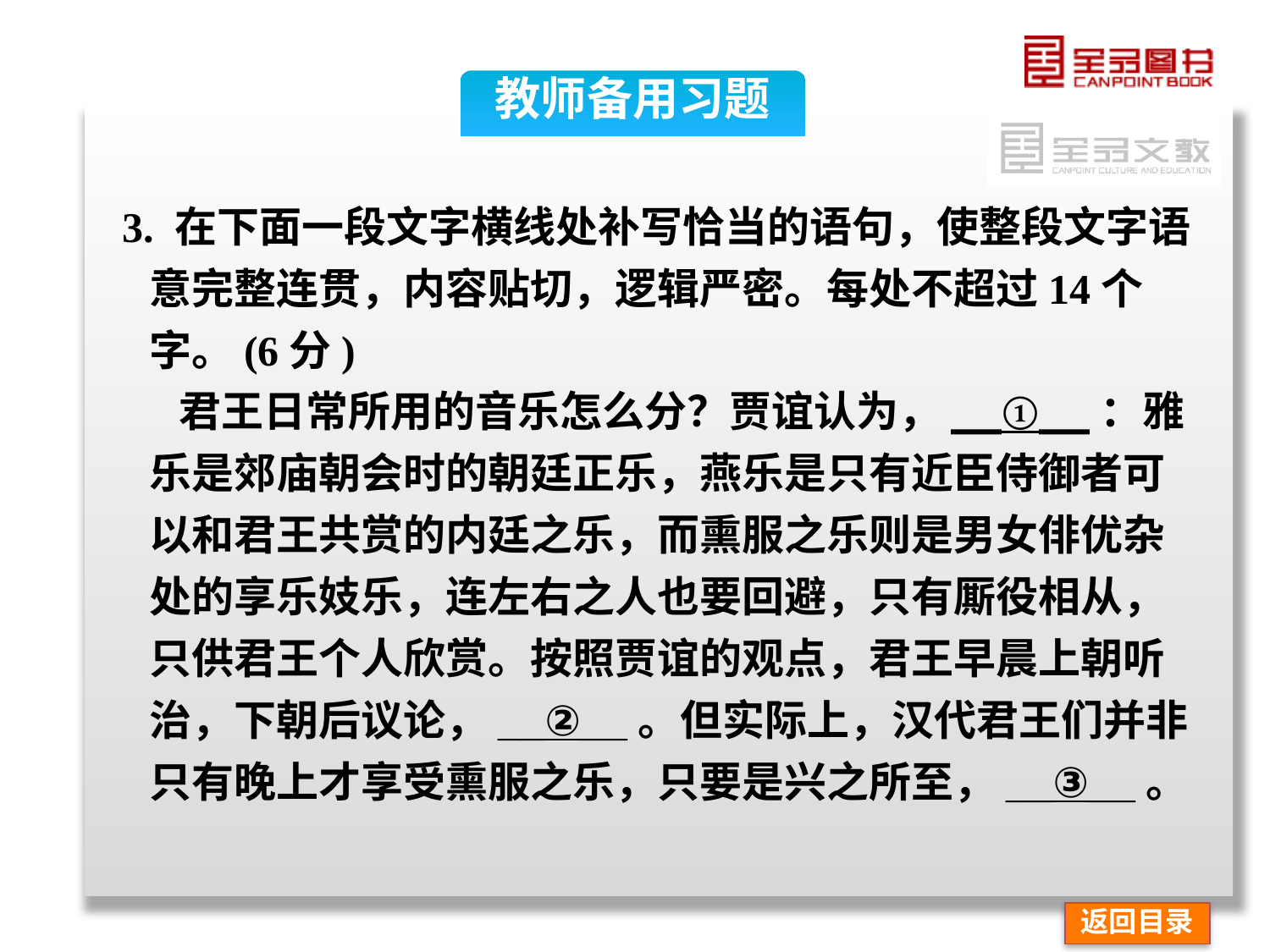

教师备用习题
 3. 在下面一段文字横线处补写恰当的语句，使整段文字语意完整连贯，内容贴切，逻辑严密。每处不超过14个字。(6分)
      君王日常所用的音乐怎么分？贾谊认为，__①__：雅乐是郊庙朝会时的朝廷正乐，燕乐是只有近臣侍御者可以和君王共赏的内廷之乐，而熏服之乐则是男女俳优杂处的享乐妓乐，连左右之人也要回避，只有厮役相从，只供君王个人欣赏。按照贾谊的观点，君王早晨上朝听治，下朝后议论，__②__。但实际上，汉代君王们并非只有晚上才享受熏服之乐，只要是兴之所至，__③__。

返回目录